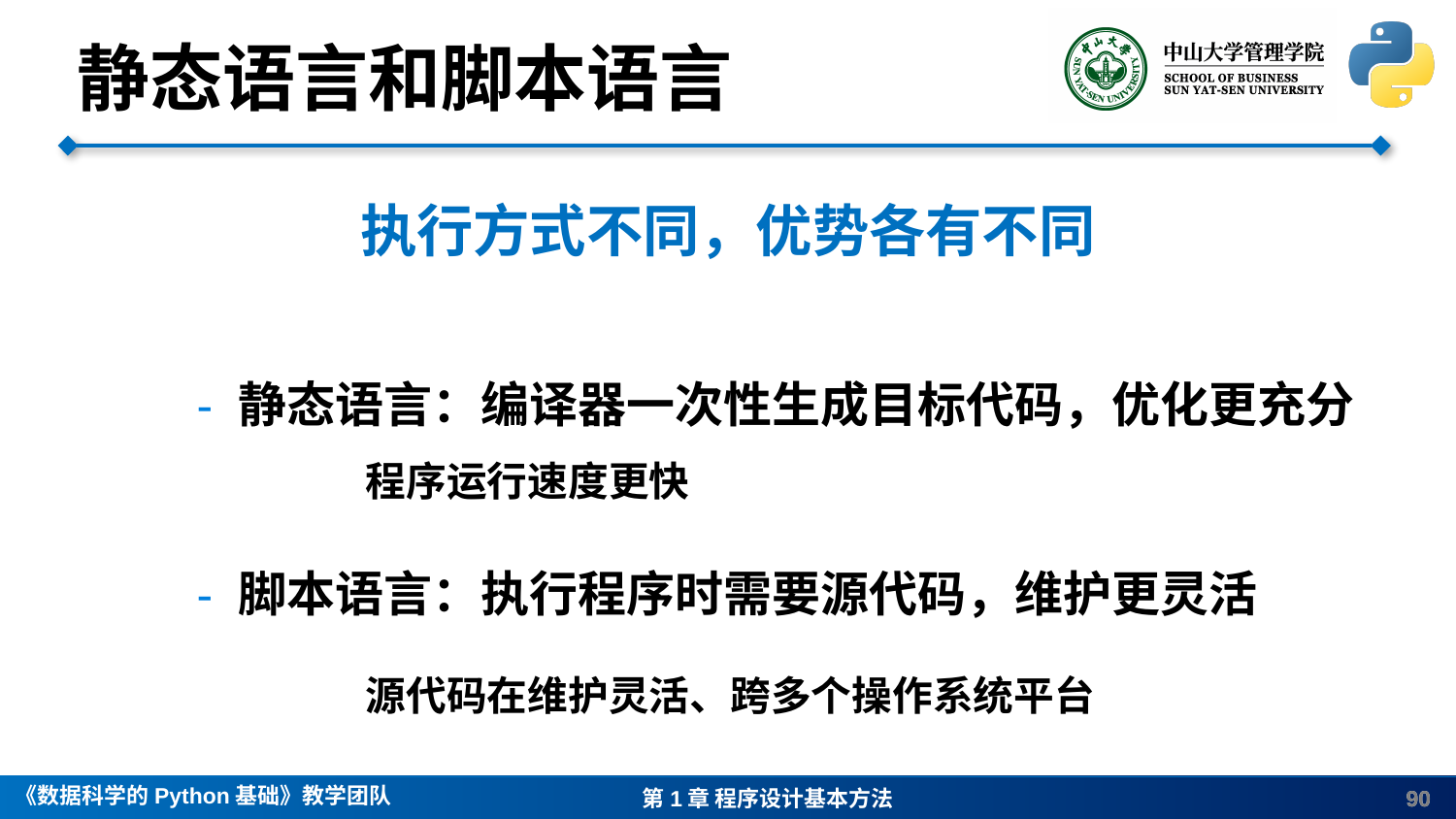

静态语言和脚本语言
执行方式不同，优势各有不同
         - 静态语言：编译器一次性生成目标代码，优化更充分
		程序运行速度更快
         - 脚本语言：执行程序时需要源代码，维护更灵活
		源代码在维护灵活、跨多个操作系统平台
90